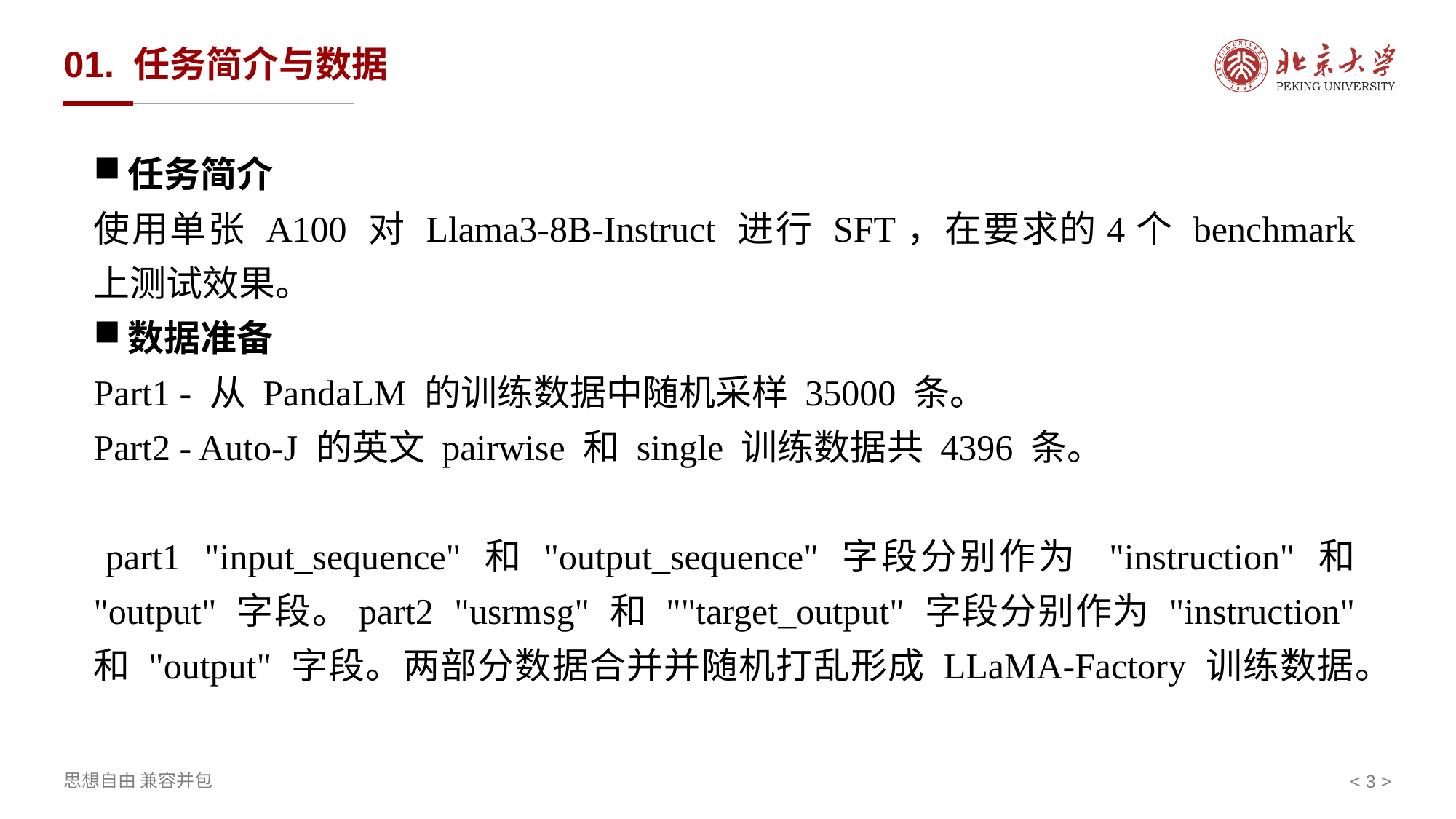

# 01. 任务简介与数据
任务简介
使用单张 A100 对 Llama3-8B-Instruct 进行 SFT，在要求的4个 benchmark 上测试效果。
数据准备
Part1 - 从 PandaLM 的训练数据中随机采样 35000 条。
Part2 - Auto-J 的英文 pairwise 和 single 训练数据共 4396 条。

 part1  "input_sequence" 和 "output_sequence" 字段分别作为  "instruction" 和 "output" 字段。part2  "usrmsg" 和 ""target_output" 字段分别作为 "instruction" 和 "output" 字段。两部分数据合并并随机打乱形成 LLaMA-Factory 训练数据。

< 3 >